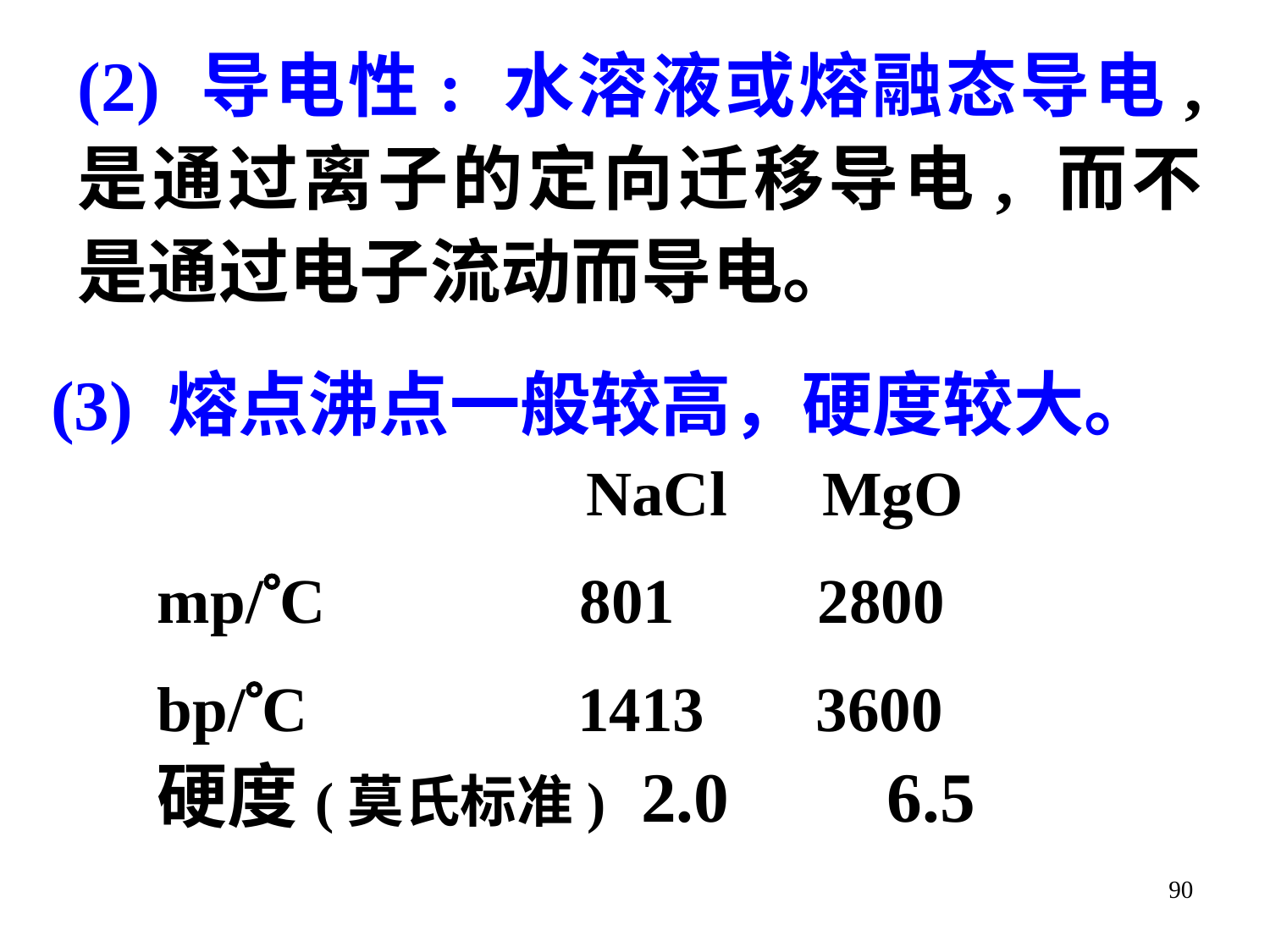

# (2) 导电性: 水溶液或熔融态导电, 是通过离子的定向迁移导电, 而不是通过电子流动而导电。
(3) 熔点沸点一般较高，硬度较大。
                           NaCl      MgO
mp/°C                801         2800
bp/°C                 1413       3600
硬度(莫氏标准)  2.0         6.5
90